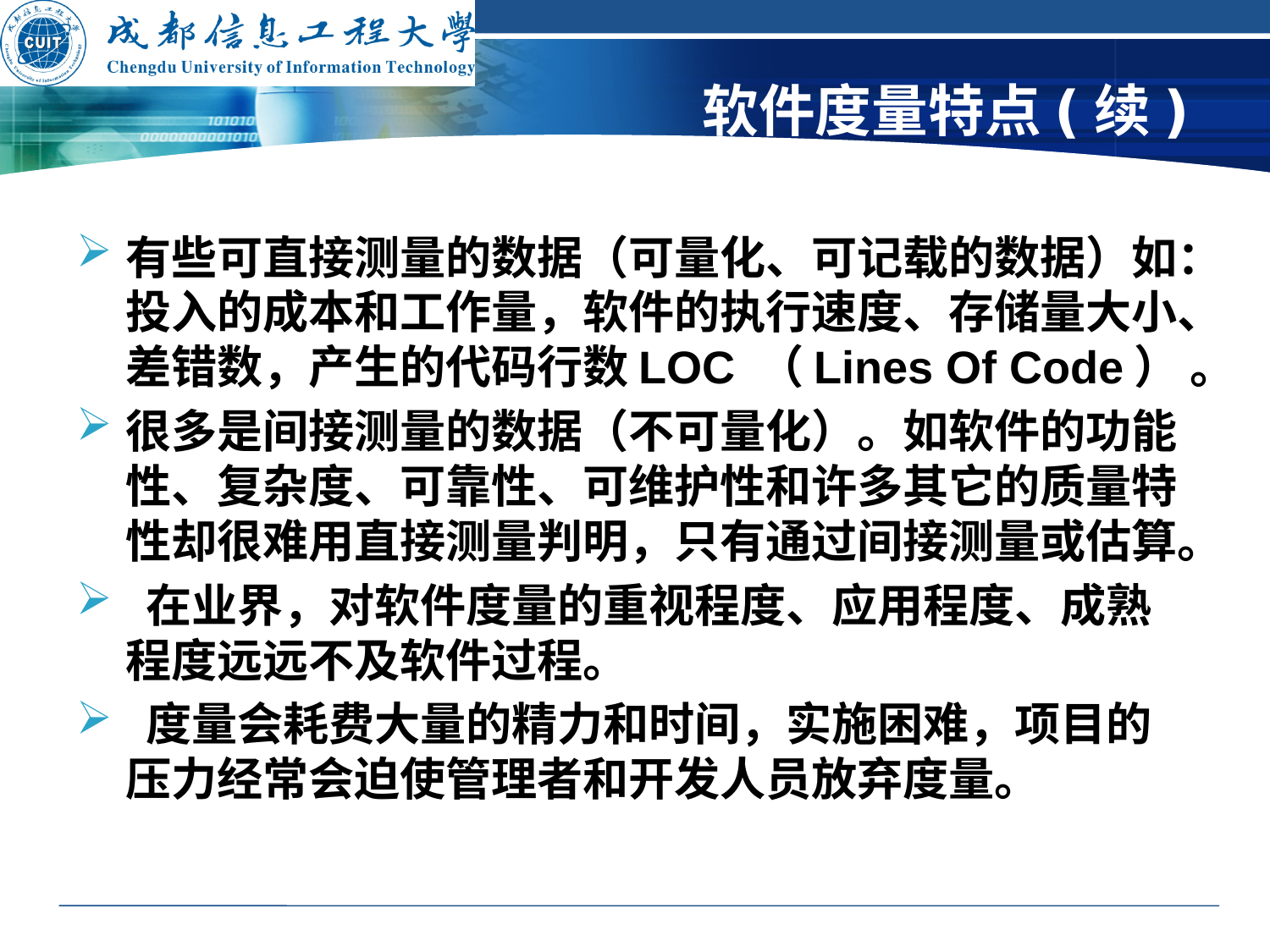

# 软件度量特点(续)
有些可直接测量的数据（可量化、可记载的数据）如：投入的成本和工作量，软件的执行速度、存储量大小、差错数，产生的代码行数LOC （Lines Of Code） 。
很多是间接测量的数据（不可量化）。如软件的功能性、复杂度、可靠性、可维护性和许多其它的质量特性却很难用直接测量判明，只有通过间接测量或估算。
 在业界，对软件度量的重视程度、应用程度、成熟程度远远不及软件过程。
 度量会耗费大量的精力和时间，实施困难，项目的压力经常会迫使管理者和开发人员放弃度量。